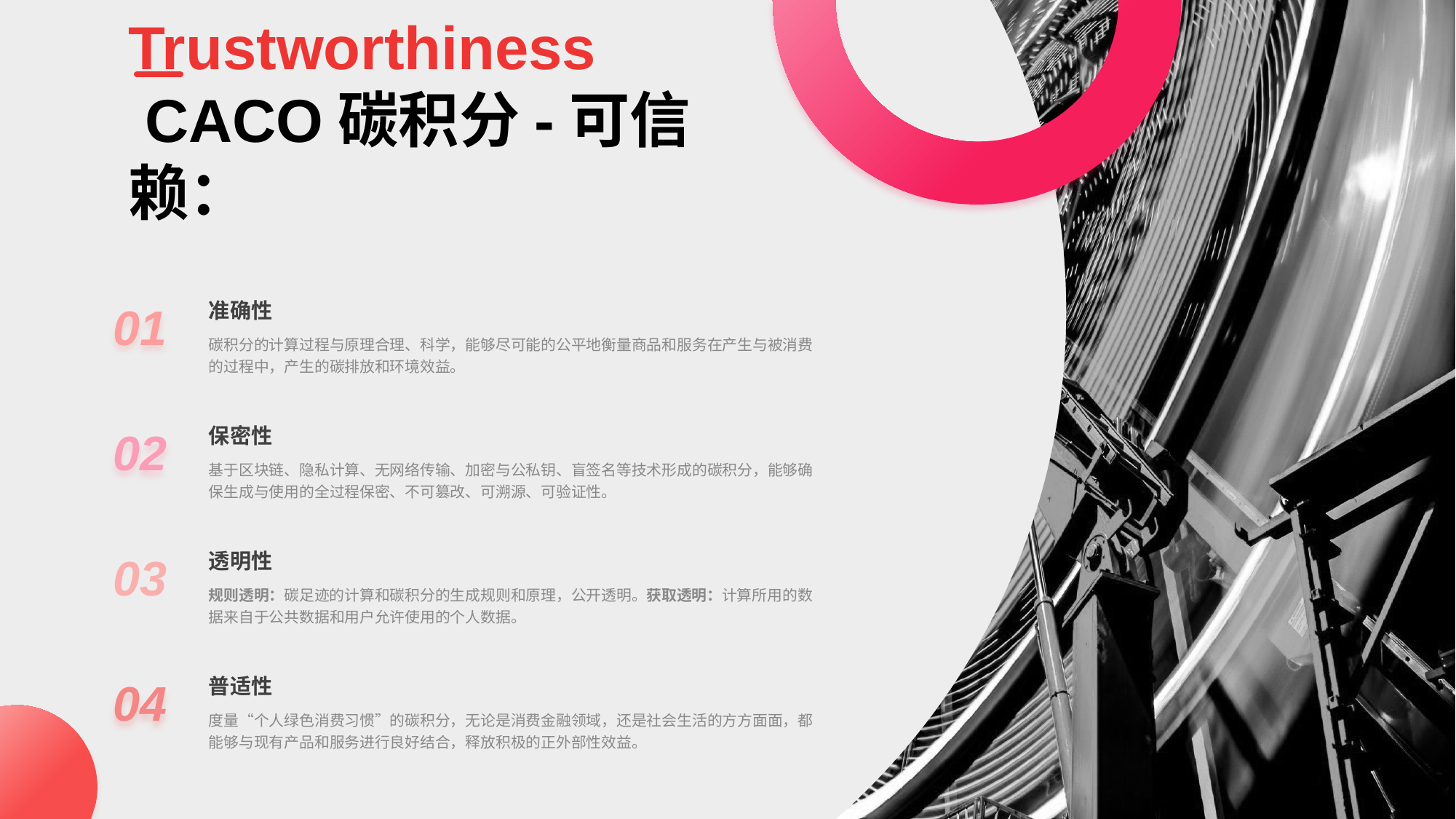

Trustworthiness
 CACO碳积分-可信赖：
01
准确性
碳积分的计算过程与原理合理、科学，能够尽可能的公平地衡量商品和服务在产生与被消费的过程中，产生的碳排放和环境效益。
02
保密性
基于区块链、隐私计算、无网络传输、加密与公私钥、盲签名等技术形成的碳积分，能够确保生成与使用的全过程保密、不可篡改、可溯源、可验证性。
03
透明性
规则透明：碳足迹的计算和碳积分的生成规则和原理，公开透明。获取透明：计算所用的数据来自于公共数据和用户允许使用的个人数据。
04
普适性
度量“个人绿色消费习惯”的碳积分，无论是消费金融领域，还是社会生活的方方面面，都能够与现有产品和服务进行良好结合，释放积极的正外部性效益。